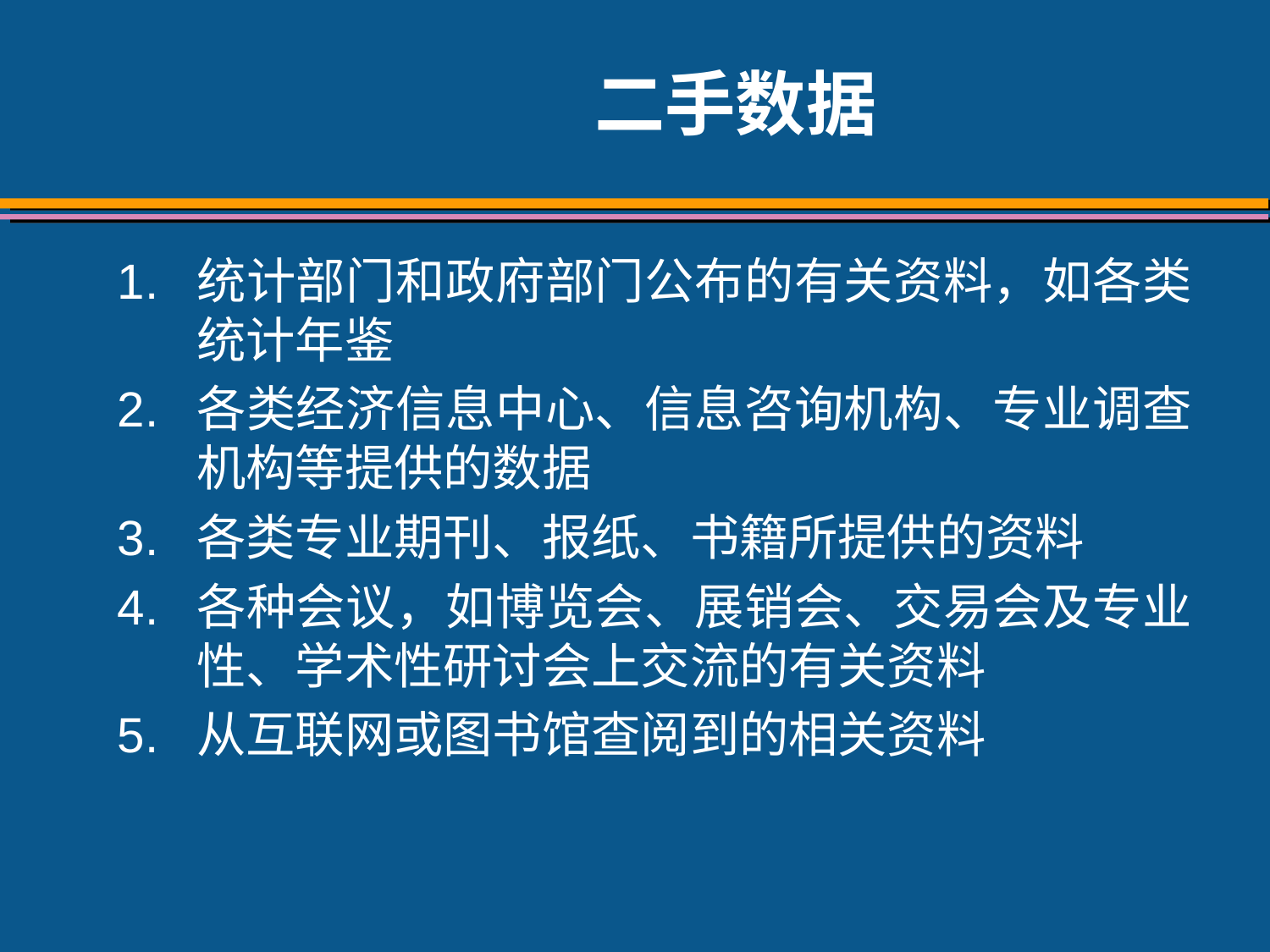

# 二手数据
统计部门和政府部门公布的有关资料，如各类统计年鉴
各类经济信息中心、信息咨询机构、专业调查机构等提供的数据
各类专业期刊、报纸、书籍所提供的资料
各种会议，如博览会、展销会、交易会及专业性、学术性研讨会上交流的有关资料
从互联网或图书馆查阅到的相关资料